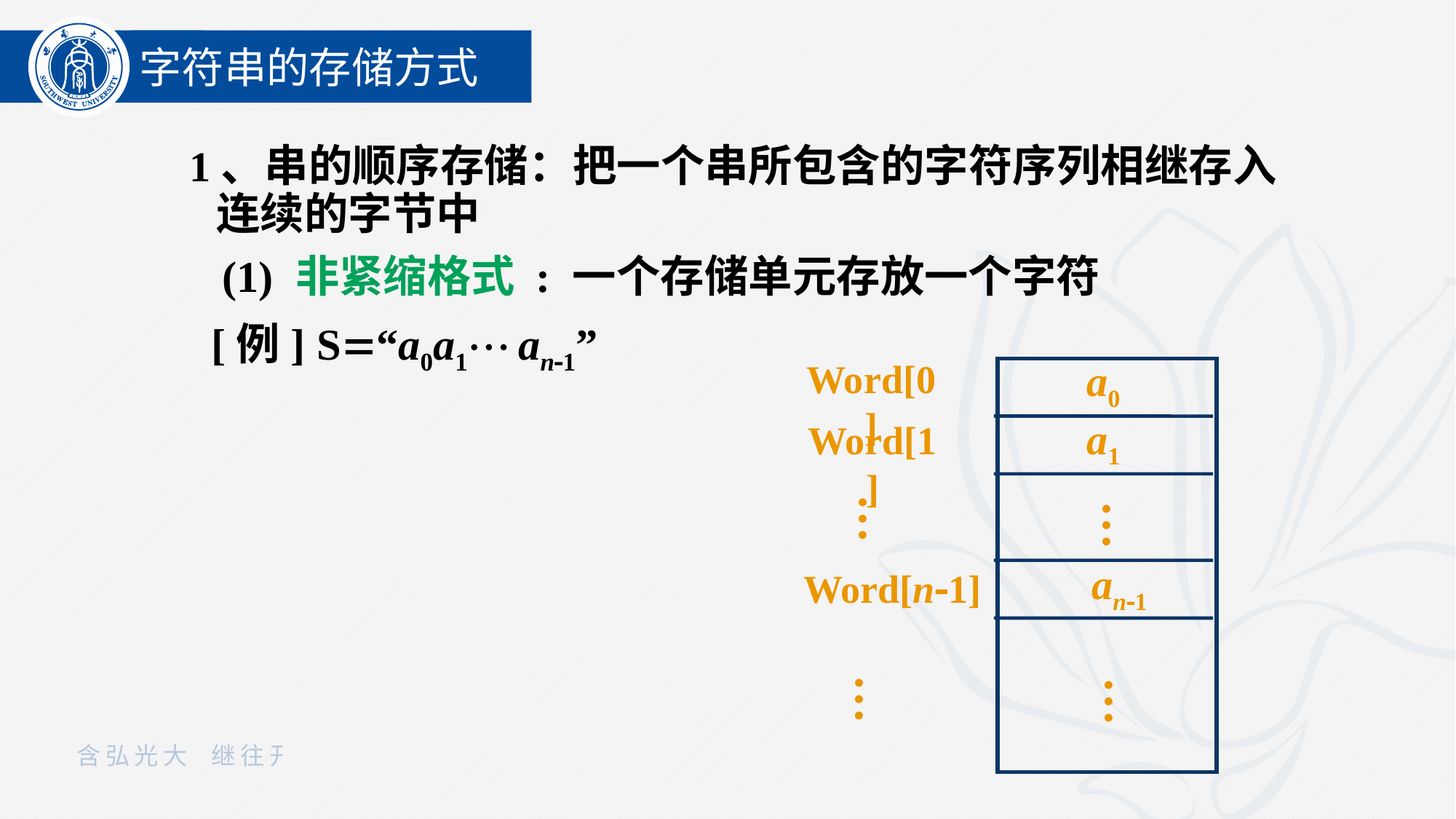

字符串的存储方式
1、串的顺序存储：把一个串所包含的字符序列相继存入连续的字节中
   (1) 非紧缩格式 : 一个存储单元存放一个字符
  [例] S=“a0a1… an−1”

Word[0]
a0

a1
Word[1]

…
…
an−1
Word[n−1]

…
…